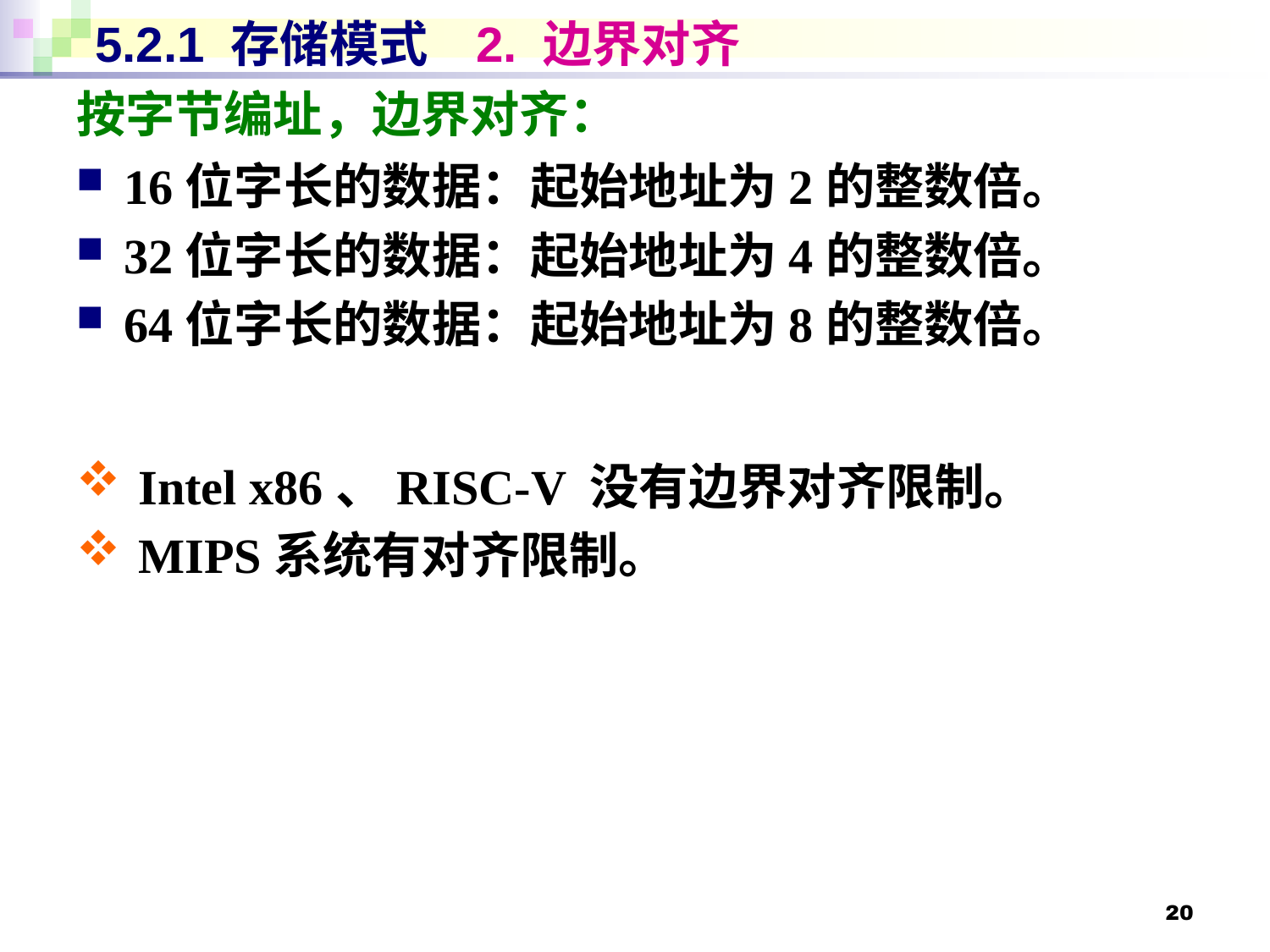

# 5.2.1 存储模式	2. 边界对齐
按字节编址，边界对齐：
16位字长的数据：起始地址为2的整数倍。
32位字长的数据：起始地址为4的整数倍。
64位字长的数据：起始地址为8的整数倍。

Intel x86、RISC-V 没有边界对齐限制。
MIPS系统有对齐限制。

20